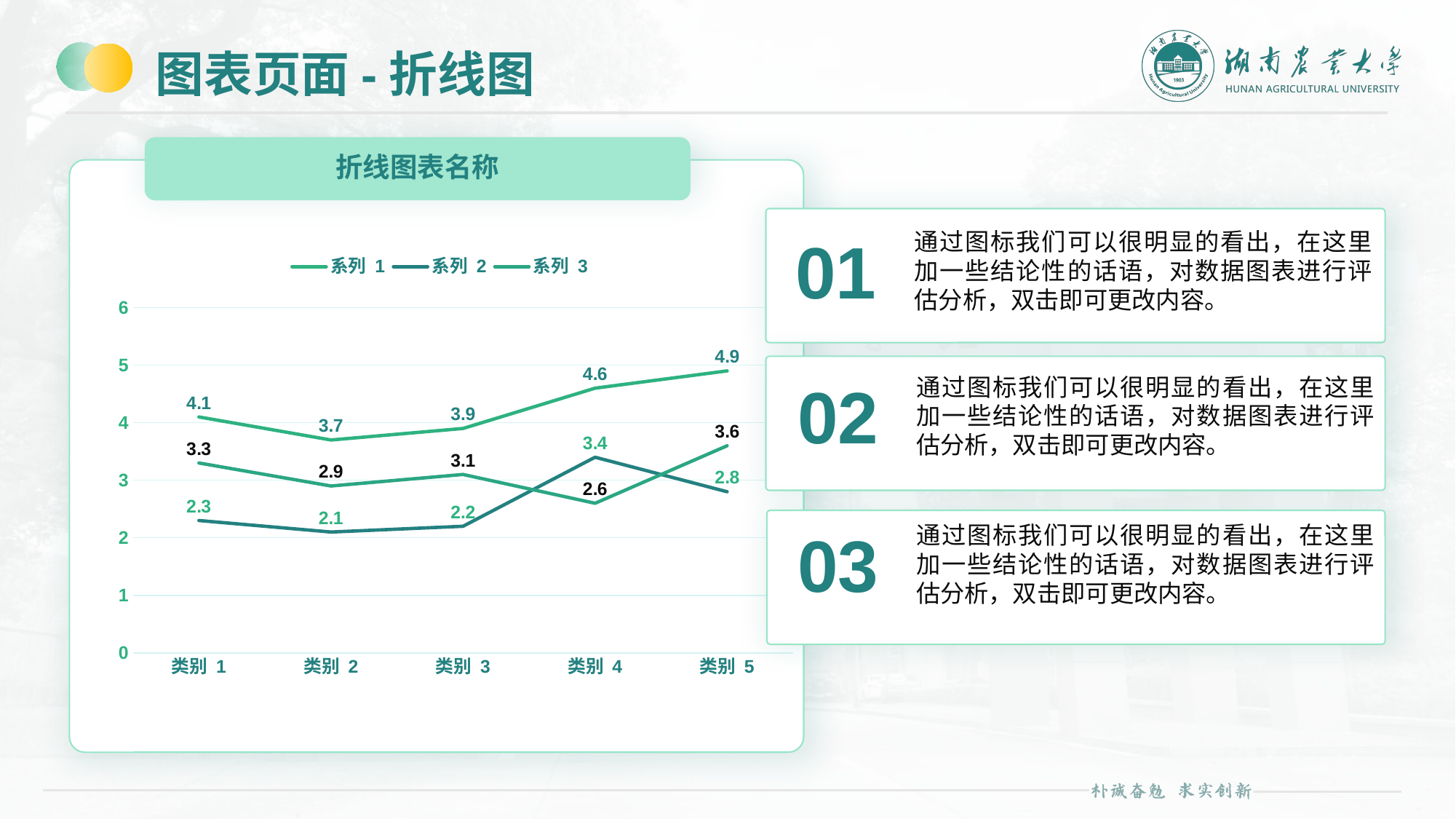

# 图表页面-折线图

折线图表名称

### Chart

| Category | 系列 1 | 系列 2 | 系列 3 |
|---|---|---|---|
| 类别 1 | 4.1 | 2.3 | 3.3 |
| 类别 2 | 3.7 | 2.1 | 2.9 |
| 类别 3 | 3.9 | 2.2 | 3.1 |
| 类别 4 | 4.6 | 3.4 | 2.6 |
| 类别 5 | 4.9 | 2.8 | 3.6 |
通过图标我们可以很明显的看出，在这里加一些结论性的话语，对数据图表进行评估分析，双击即可更改内容。
01

通过图标我们可以很明显的看出，在这里加一些结论性的话语，对数据图表进行评估分析，双击即可更改内容。
02

通过图标我们可以很明显的看出，在这里加一些结论性的话语，对数据图表进行评估分析，双击即可更改内容。
03